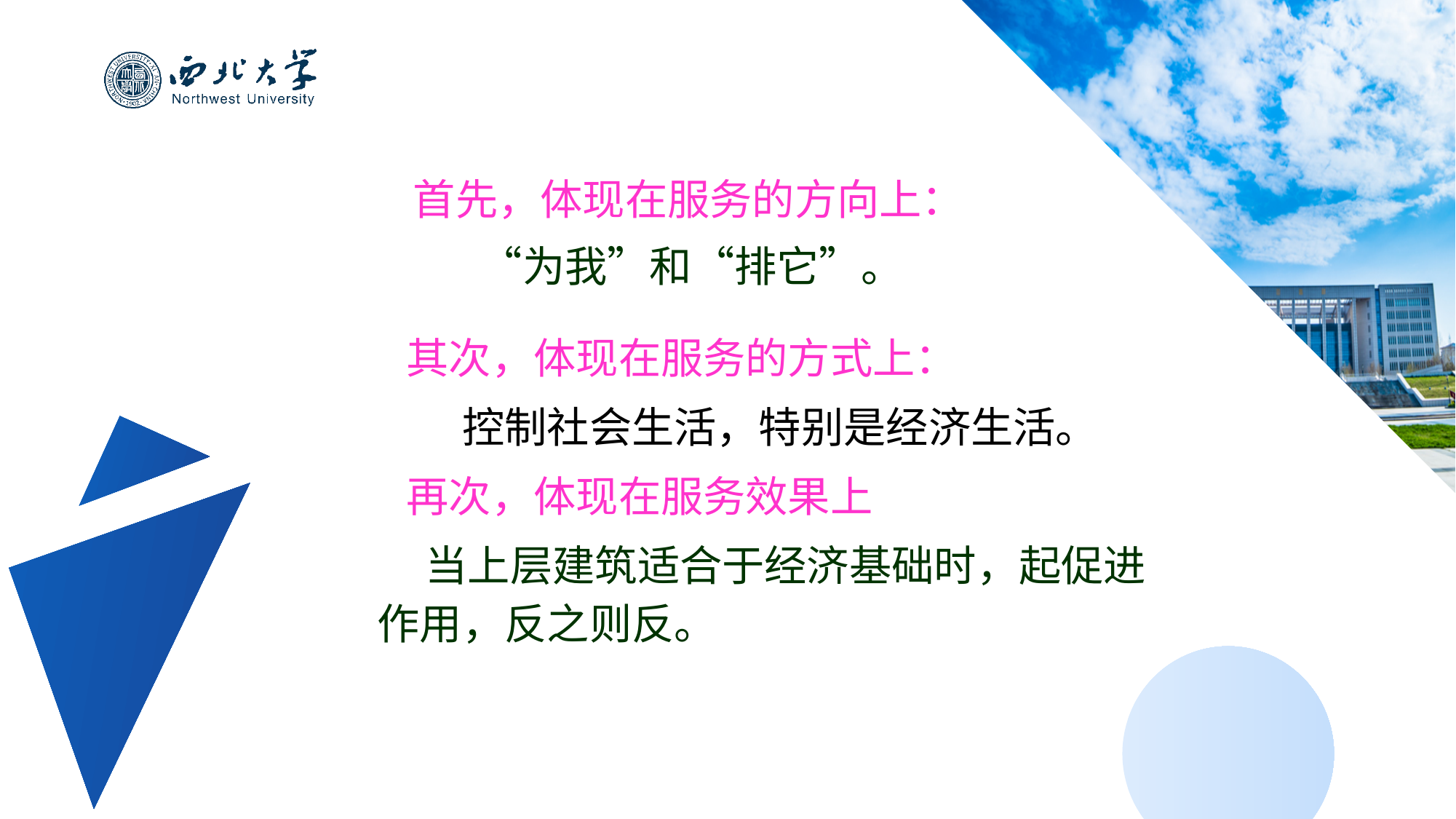

首先，体现在服务的方向上：
　　 “为我”和“排它”。
  其次，体现在服务的方式上：
　　控制社会生活，特别是经济生活。
  再次，体现在服务效果上
    当上层建筑适合于经济基础时，起促进作用，反之则反。